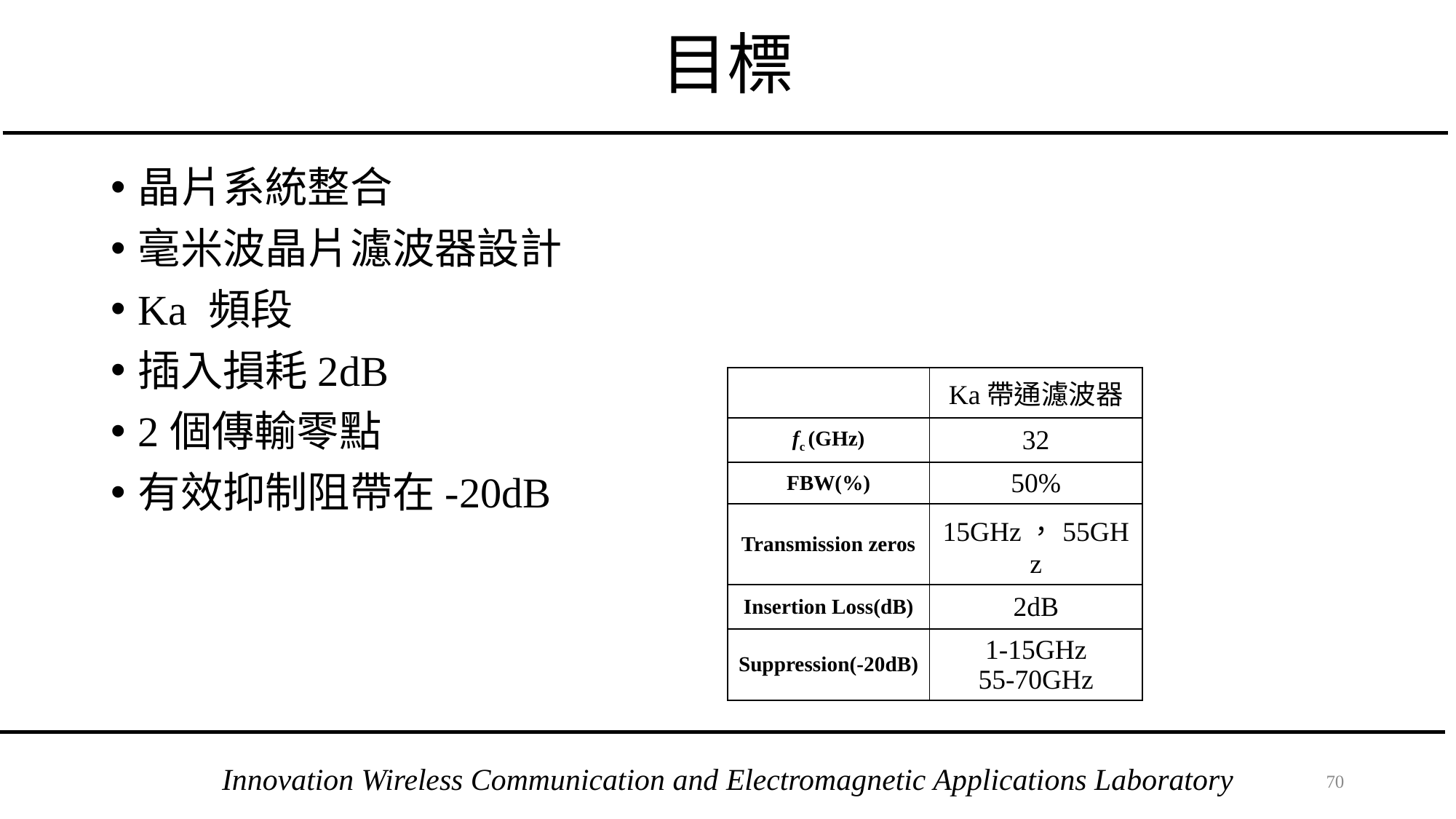

# 目標
晶片系統整合
毫米波晶片濾波器設計
Ka 頻段
插入損耗2dB
2個傳輸零點
有效抑制阻帶在-20dB

|  | Ka帶通濾波器 |
| --- | --- |
| fc (GHz) | 32 |
| FBW(%) | 50% |
| Transmission zeros | 15GHz，55GHz |
| Insertion Loss(dB) | 2dB |
| Suppression(-20dB) | 1-15GHz 55-70GHz |
70